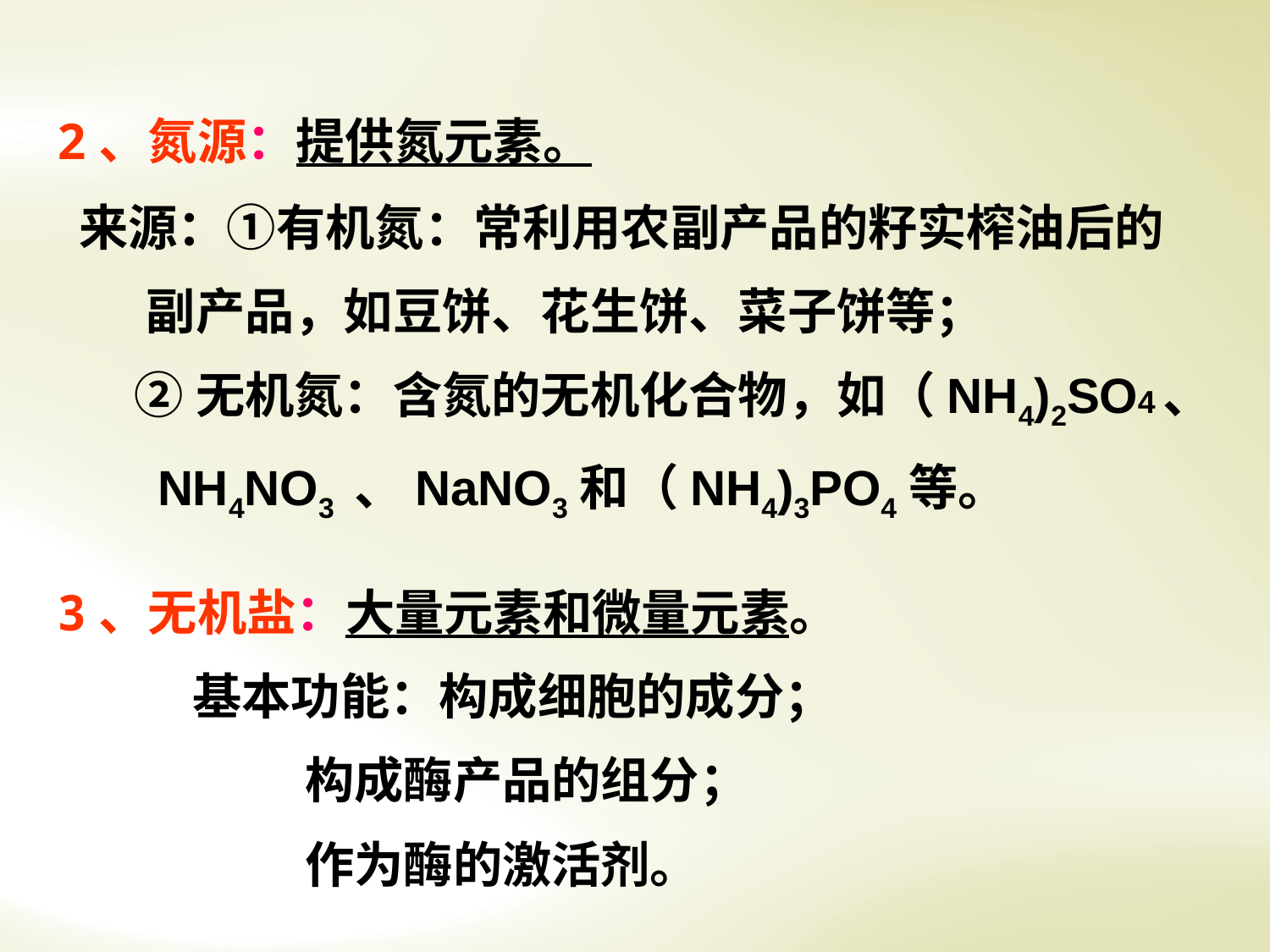

2、氮源：提供氮元素。
   来源：①有机氮：常利用农副产品的籽实榨油后的
         副产品，如豆饼、花生饼、菜子饼等；
         ②无机氮：含氮的无机化合物，如（NH4)2SO4、
         NH4NO3 、NaNO3和（NH4)3PO4等。
3、无机盐：大量元素和微量元素。
           基本功能：构成细胞的成分；
                     构成酶产品的组分；
                     作为酶的激活剂。